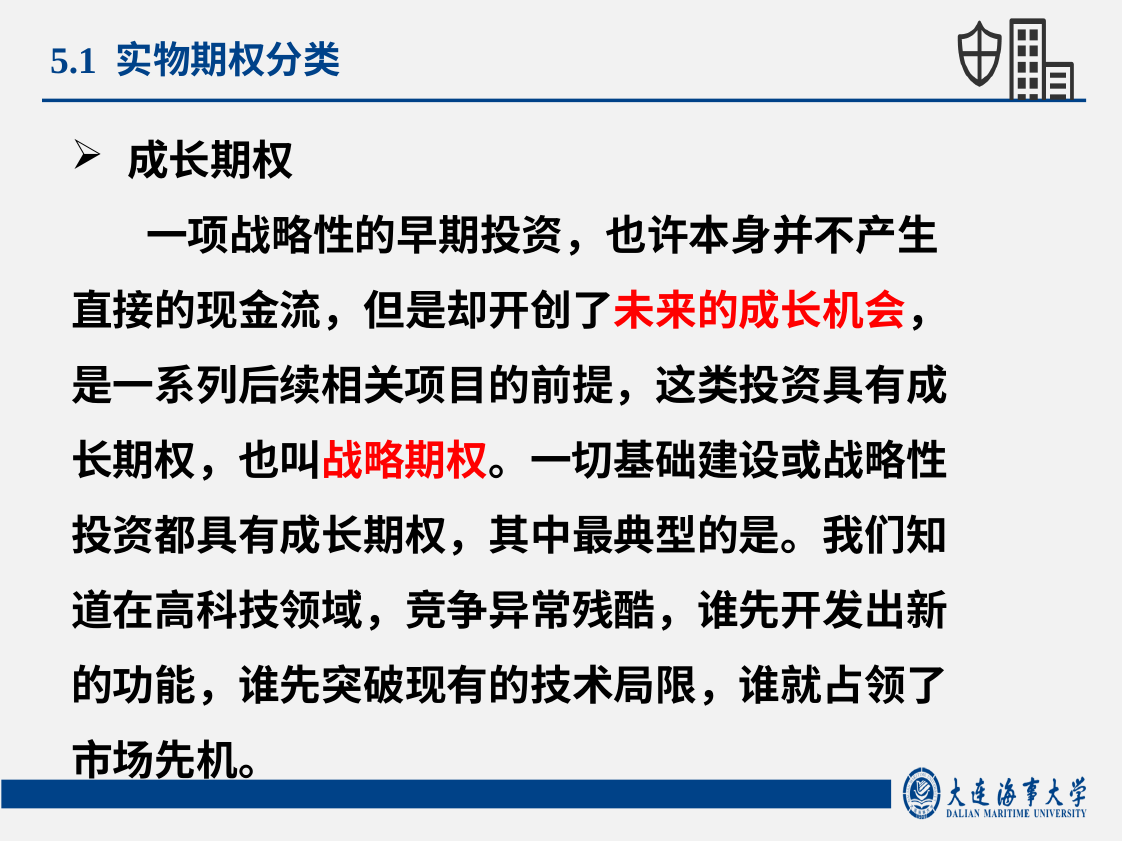

5.1 实物期权分类
成长期权
一项战略性的早期投资，也许本身并不产生直接的现金流，但是却开创了未来的成长机会，是一系列后续相关项目的前提，这类投资具有成长期权，也叫战略期权。一切基础建设或战略性投资都具有成长期权，其中最典型的是。我们知道在高科技领域，竞争异常残酷，谁先开发出新的功能，谁先突破现有的技术局限，谁就占领了市场先机。